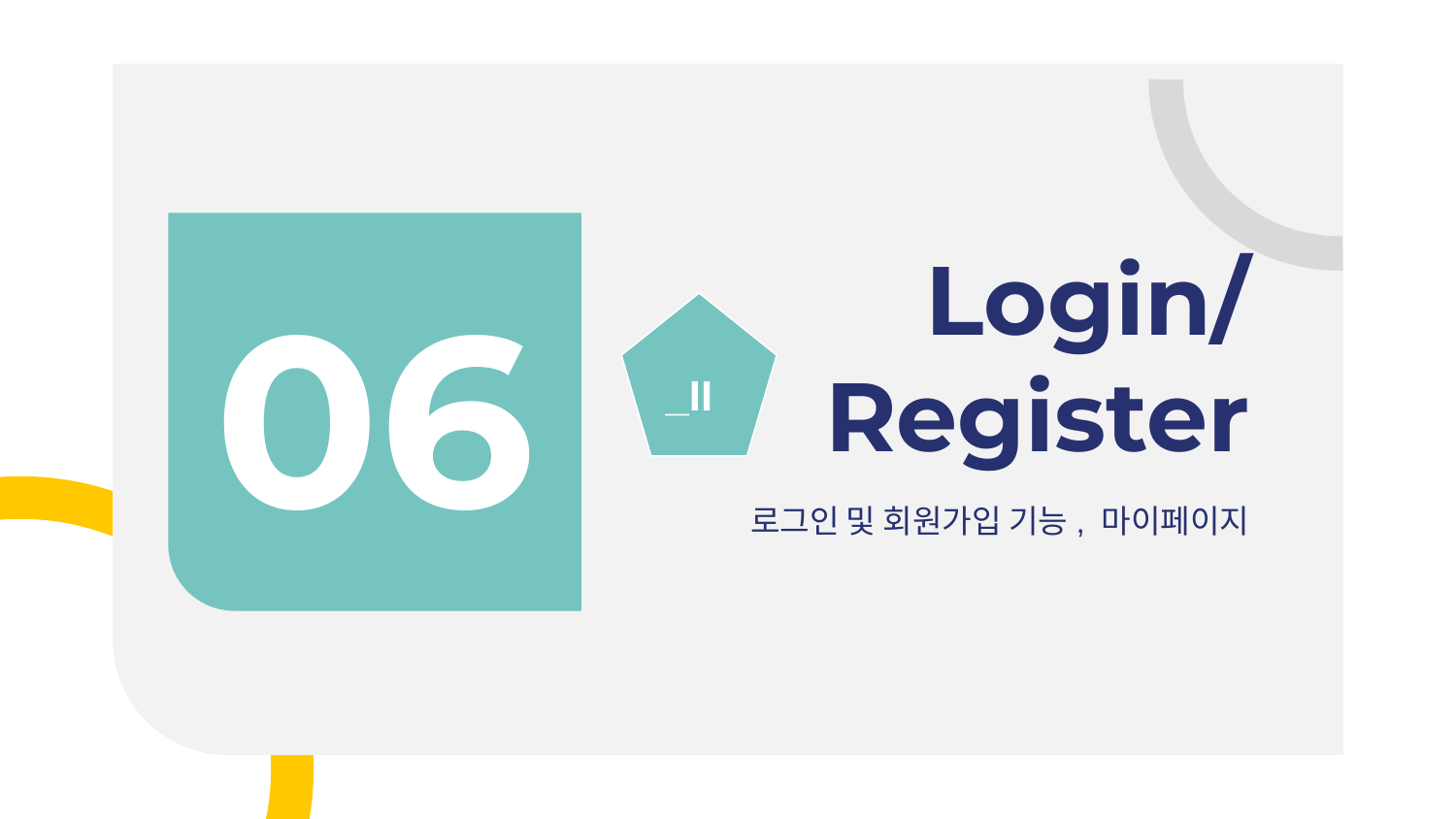

# Login/
Register
06
_II
로그인 및 회원가입 기능, 마이페이지